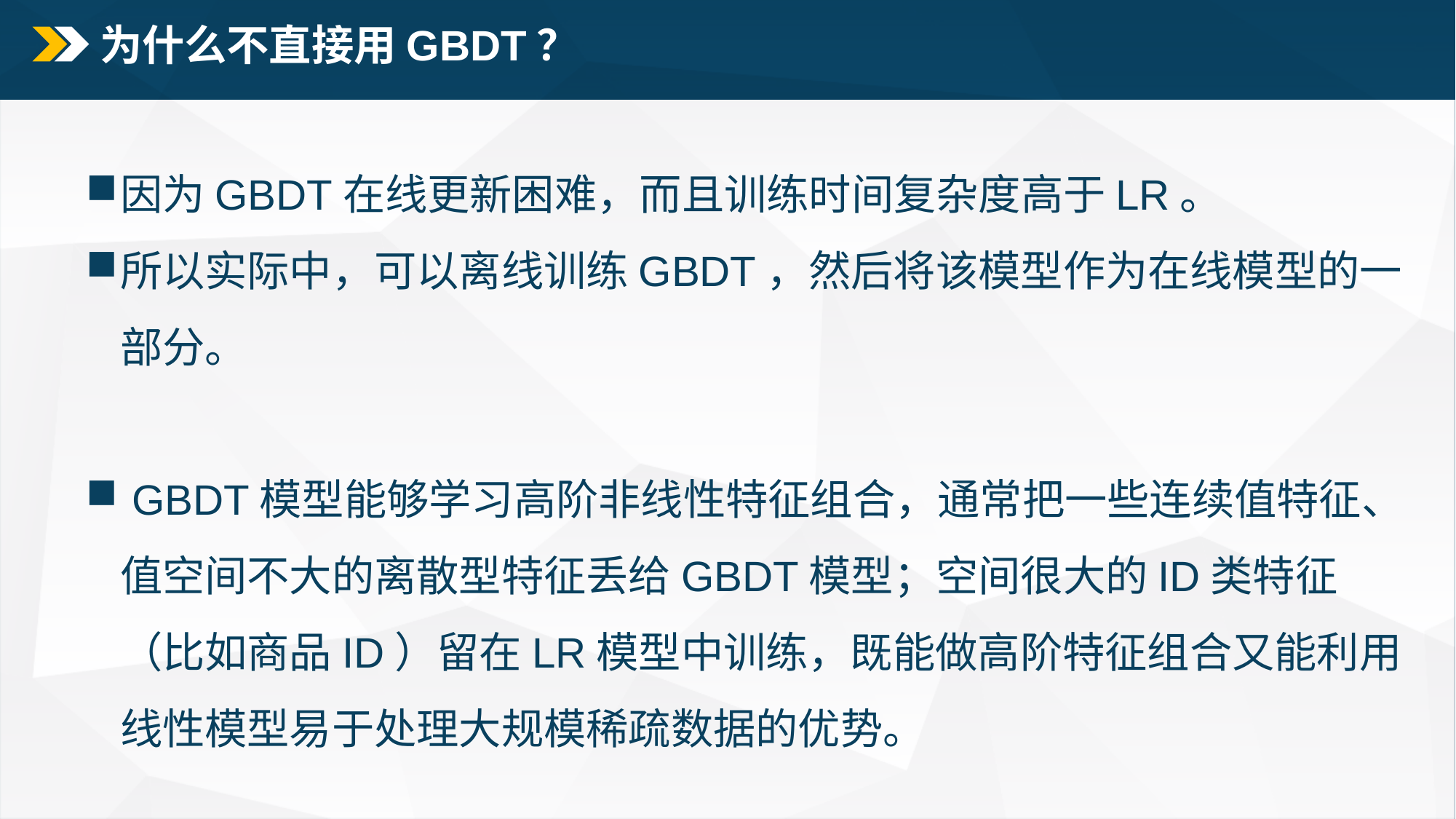

# 为什么不直接用GBDT？
因为GBDT在线更新困难，而且训练时间复杂度高于LR。
所以实际中，可以离线训练GBDT，然后将该模型作为在线模型的一部分。

 GBDT模型能够学习高阶非线性特征组合，通常把一些连续值特征、值空间不大的离散型特征丢给GBDT模型；空间很大的ID类特征（比如商品ID）留在LR模型中训练，既能做高阶特征组合又能利用线性模型易于处理大规模稀疏数据的优势。